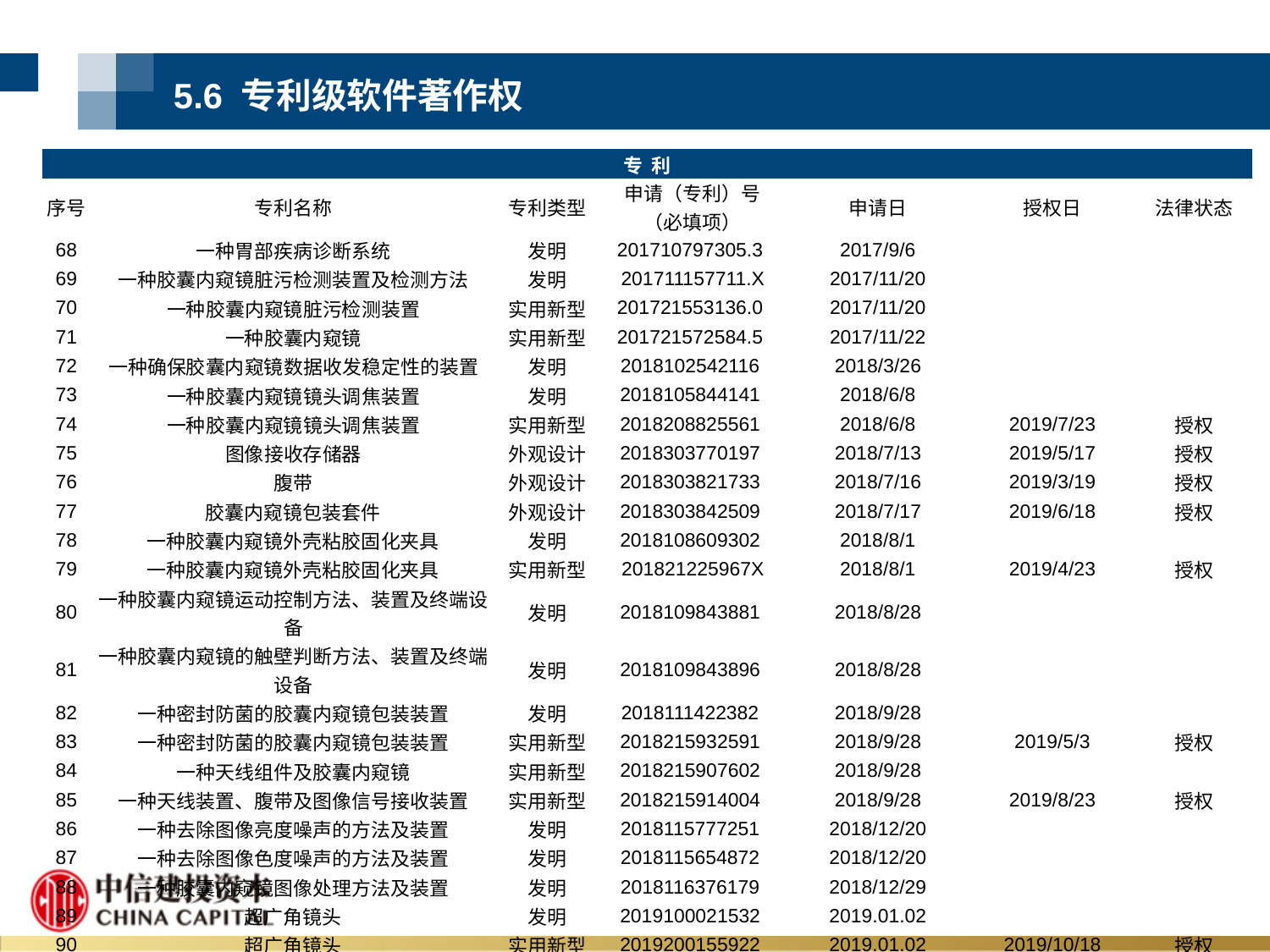

5.6 专利级软件著作权
| 专 利 |  |  |  |  |  |  |
| --- | --- | --- | --- | --- | --- | --- |
| 序号 | 专利名称 | 专利类型 | 申请（专利）号 （必填项） | 申请日 | 授权日 | 法律状态 |
| 68 | 一种胃部疾病诊断系统 | 发明 | 201710797305.3 | 2017/9/6 |  |  |
| 69 | 一种胶囊内窥镜脏污检测装置及检测方法 | 发明 | 201711157711.X | 2017/11/20 |  |  |
| 70 | 一种胶囊内窥镜脏污检测装置 | 实用新型 | 201721553136.0 | 2017/11/20 |  |  |
| 71 | 一种胶囊内窥镜 | 实用新型 | 201721572584.5 | 2017/11/22 |  |  |
| 72 | 一种确保胶囊内窥镜数据收发稳定性的装置 | 发明 | 2018102542116 | 2018/3/26 |  |  |
| 73 | 一种胶囊内窥镜镜头调焦装置 | 发明 | 2018105844141 | 2018/6/8 |  |  |
| 74 | 一种胶囊内窥镜镜头调焦装置 | 实用新型 | 2018208825561 | 2018/6/8 | 2019/7/23 | 授权 |
| 75 | 图像接收存储器 | 外观设计 | 2018303770197 | 2018/7/13 | 2019/5/17 | 授权 |
| 76 | 腹带 | 外观设计 | 2018303821733 | 2018/7/16 | 2019/3/19 | 授权 |
| 77 | 胶囊内窥镜包装套件 | 外观设计 | 2018303842509 | 2018/7/17 | 2019/6/18 | 授权 |
| 78 | 一种胶囊内窥镜外壳粘胶固化夹具 | 发明 | 2018108609302 | 2018/8/1 |  |  |
| 79 | 一种胶囊内窥镜外壳粘胶固化夹具 | 实用新型 | 201821225967X | 2018/8/1 | 2019/4/23 | 授权 |
| 80 | 一种胶囊内窥镜运动控制方法、装置及终端设备 | 发明 | 2018109843881 | 2018/8/28 |  |  |
| 81 | 一种胶囊内窥镜的触壁判断方法、装置及终端设备 | 发明 | 2018109843896 | 2018/8/28 |  |  |
| 82 | 一种密封防菌的胶囊内窥镜包装装置 | 发明 | 2018111422382 | 2018/9/28 |  |  |
| 83 | 一种密封防菌的胶囊内窥镜包装装置 | 实用新型 | 2018215932591 | 2018/9/28 | 2019/5/3 | 授权 |
| 84 | 一种天线组件及胶囊内窥镜 | 实用新型 | 2018215907602 | 2018/9/28 |  |  |
| 85 | 一种天线装置、腹带及图像信号接收装置 | 实用新型 | 2018215914004 | 2018/9/28 | 2019/8/23 | 授权 |
| 86 | 一种去除图像亮度噪声的方法及装置 | 发明 | 2018115777251 | 2018/12/20 |  |  |
| 87 | 一种去除图像色度噪声的方法及装置 | 发明 | 2018115654872 | 2018/12/20 |  |  |
| 88 | 一种胶囊内窥镜图像处理方法及装置 | 发明 | 2018116376179 | 2018/12/29 |  |  |
| 89 | 超广角镜头 | 发明 | 2019100021532 | 2019.01.02 |  |  |
| 90 | 超广角镜头 | 实用新型 | 2019200155922 | 2019.01.02 | 2019/10/18 | 授权 |
| 91 | 一种胶囊镜图像筛选方法及装置 | 发明 | 2019100064186 | 2019/1/4 |  |  |